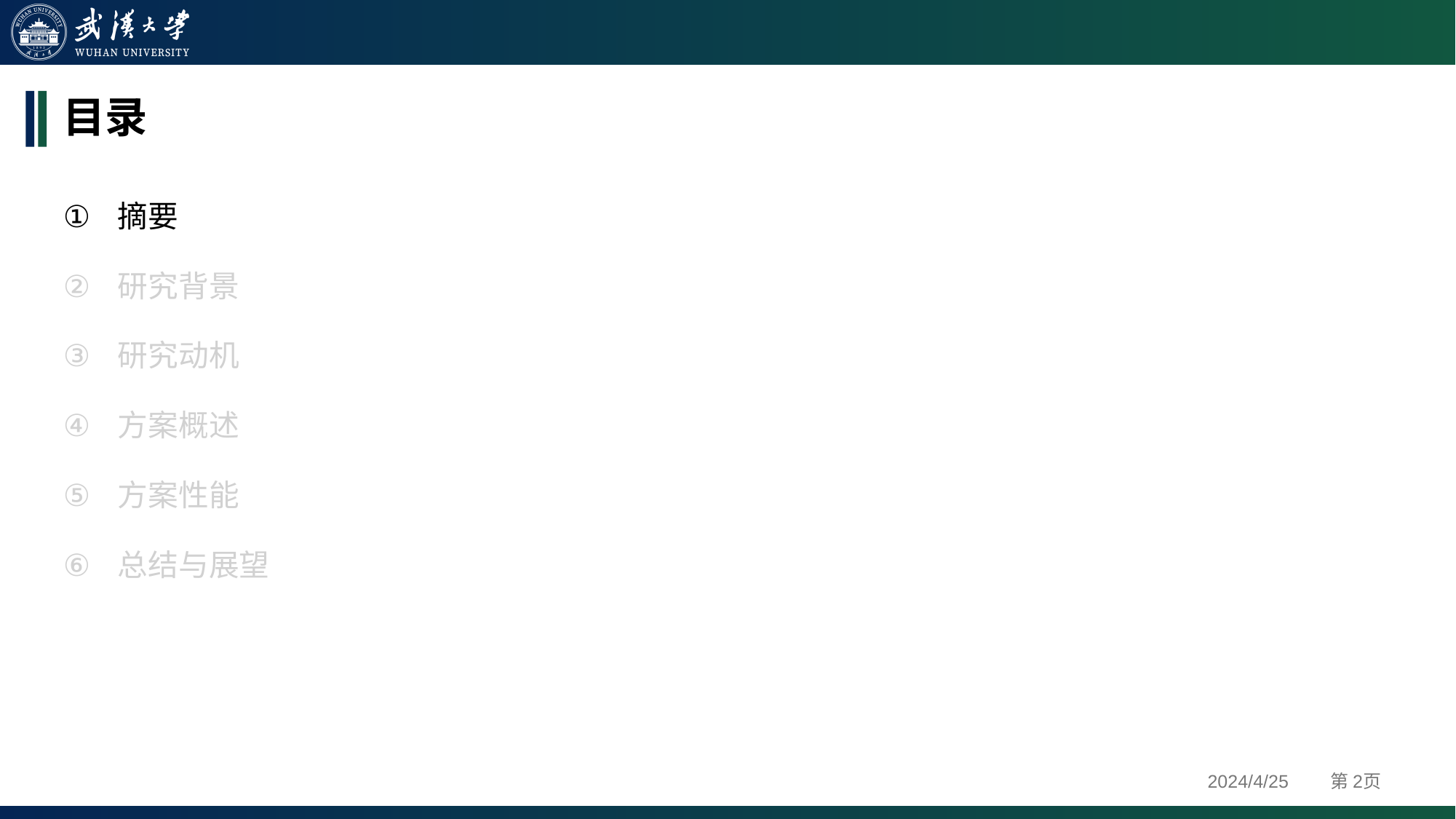

# 目录
摘要
研究背景
研究动机
方案概述
方案性能
总结与展望
2024/4/25
第2页